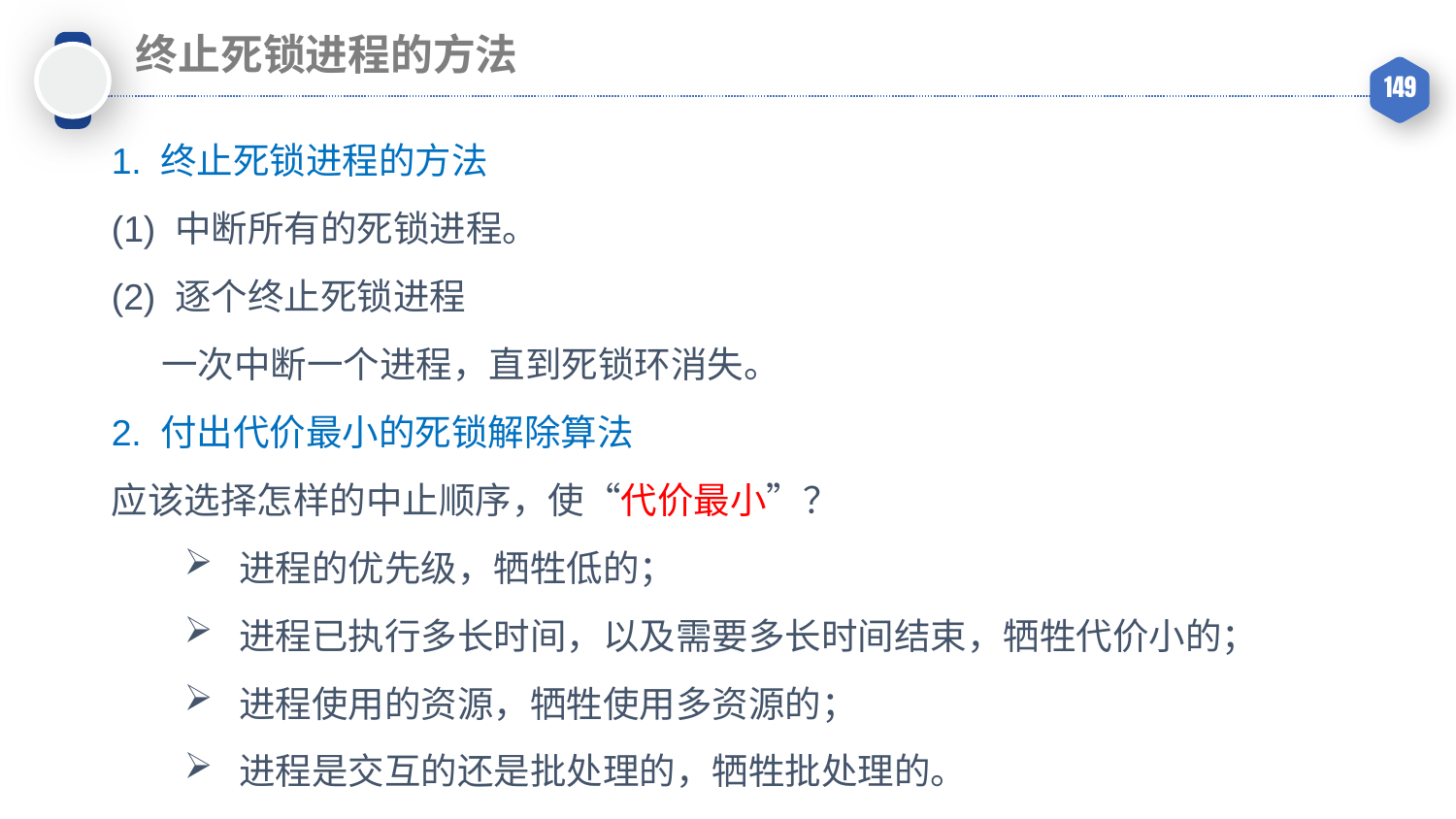

终止死锁进程的方法
1. 终止死锁进程的方法
(1) 中断所有的死锁进程。
(2) 逐个终止死锁进程
     一次中断一个进程，直到死锁环消失。
2. 付出代价最小的死锁解除算法
应该选择怎样的中止顺序，使“代价最小”？
进程的优先级，牺牲低的；
进程已执行多长时间，以及需要多长时间结束，牺牲代价小的；
进程使用的资源，牺牲使用多资源的；
进程是交互的还是批处理的，牺牲批处理的。